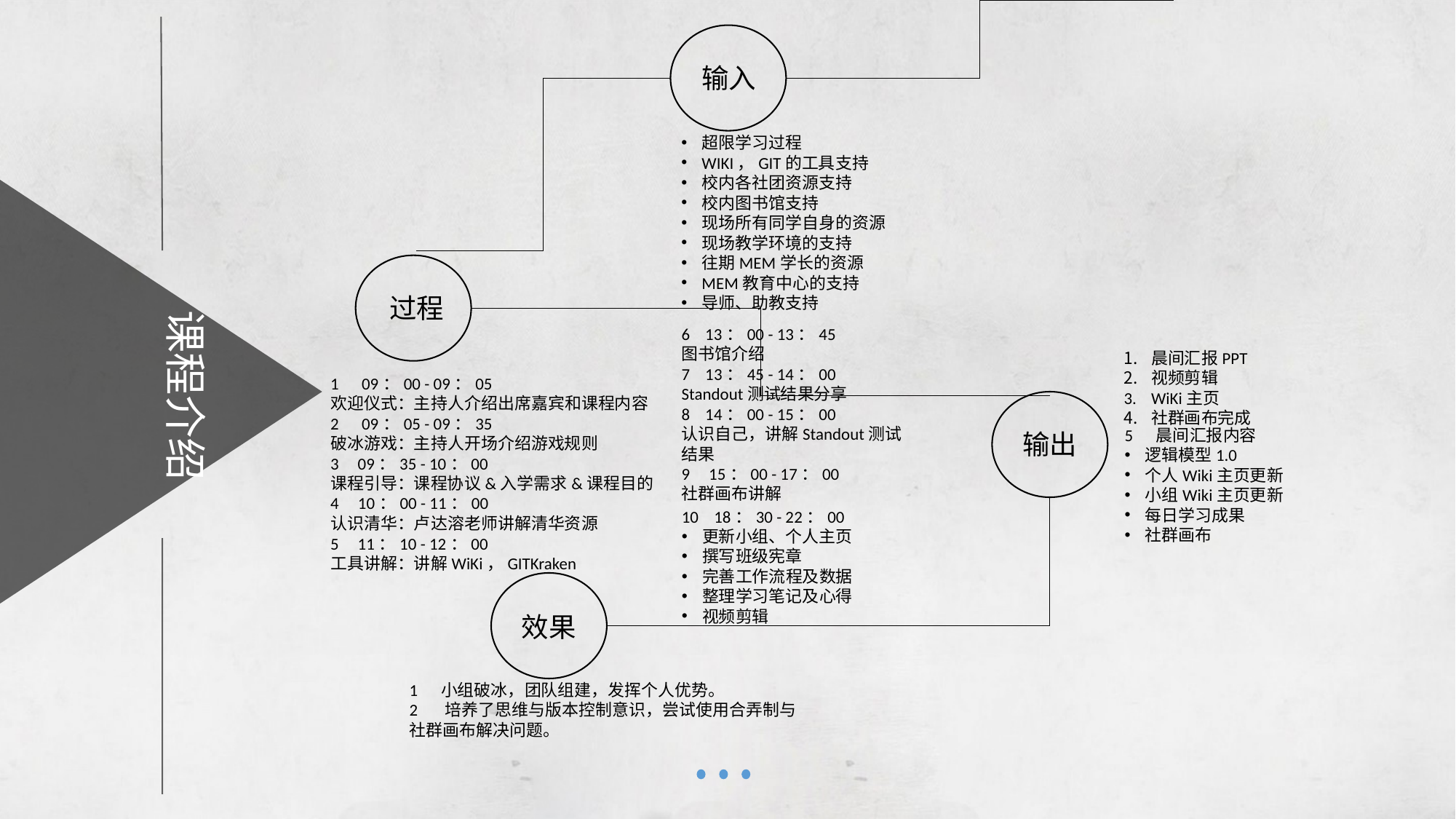

输入
超限学习过程
WIKI，GIT的工具支持
校内各社团资源支持
校内图书馆支持
现场所有同学自身的资源
现场教学环境的支持
往期MEM学长的资源
MEM教育中心的支持
导师、助教支持

过程
课程介绍
6    13：00 - 13：45
图书馆介绍
7    13：45 - 14：00
Standout测试结果分享
8    14：00 - 15：00
认识自己，讲解Standout测试结果
15：00 - 17：00
社群画布讲解
晨间汇报PPT
视频剪辑
WiKi主页
社群画布完成
1      09：00 - 09：05
欢迎仪式：主持人介绍出席嘉宾和课程内容
2      09：05 - 09：35
破冰游戏：主持人开场介绍游戏规则
09：35 - 10：00
课程引导：课程协议&入学需求&课程目的
4     10：00 - 11：00
认识清华：卢达溶老师讲解清华资源
11：10 - 12：00
工具讲解：讲解WiKi，GITKraken

5     晨间汇报内容
逻辑模型1.0
个人Wiki主页更新
小组Wiki主页更新
每日学习成果
社群画布
输出
10    18：30 - 22：00
更新小组、个人主⻚
撰写班级宪章
完善工作流程及数据
整理学习笔记及心得
视频剪辑

效果
1     小组破冰，团队组建，发挥个人优势。
2      培养了思维与版本控制意识，尝试使用合弄制与社群画布解决问题。